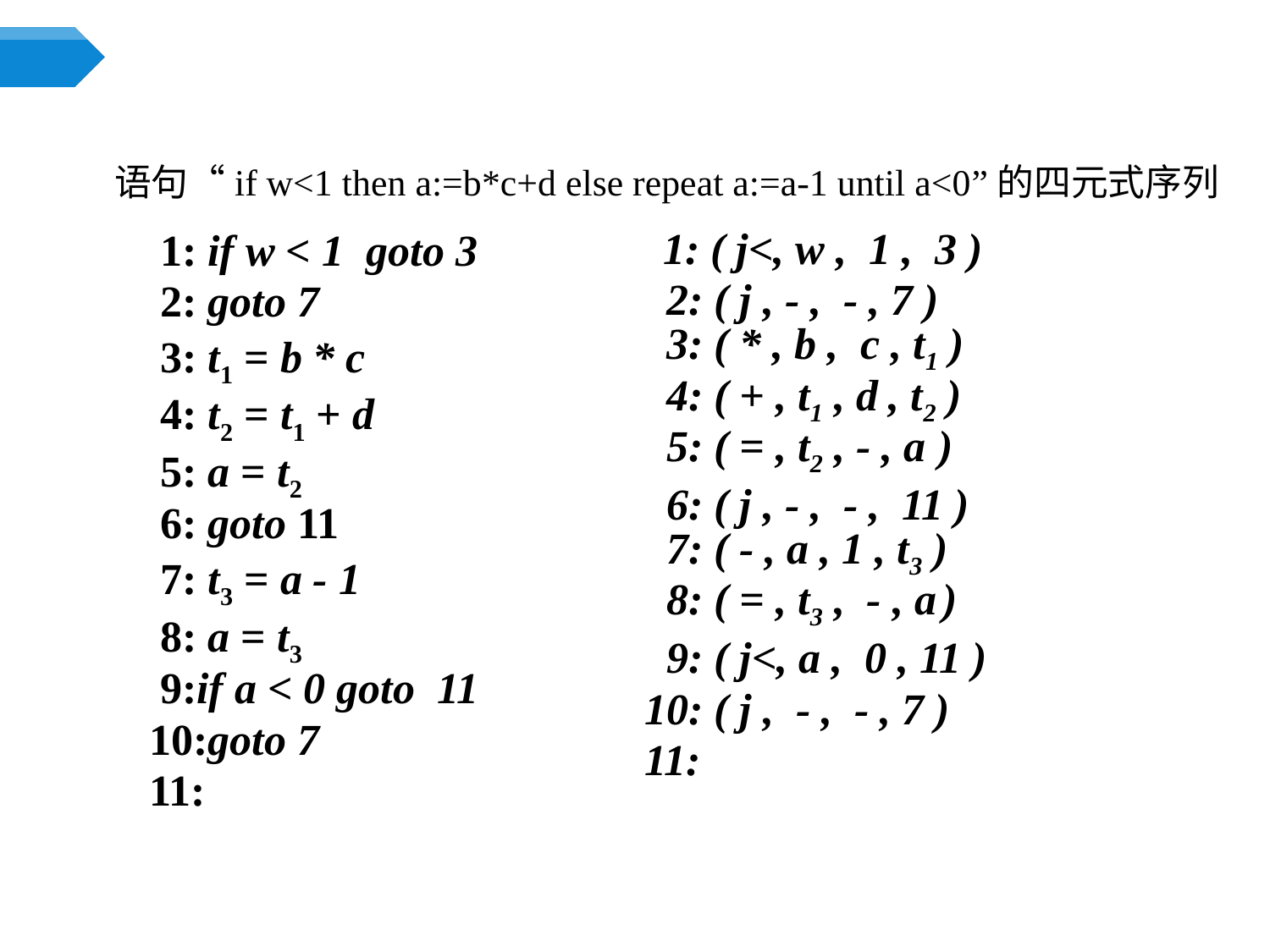

# 语句“if w<1 then a:=b*c+d else repeat a:=a-1 until a<0”的四元式序列
 1: if w < 1  goto 3
 2: goto 7
 3: t1 = b * c
 4: t2 = t1 + d
 5: a = t2
 6: goto 11
 7: t3 = a - 1
 8: a = t3
 9:if a < 0 goto  11
10:goto 7
11:
  1: ( j<, w ,  1 ,  3 )
  2: ( j , - ,  - , 7 )
  3: ( * , b ,  c , t1 )
  4: ( + , t1 , d , t2 )
  5: ( = , t2 , - , a  )
  6: ( j , - ,  - ,  11 )
  7: ( - , a , 1 , t3 )
  8: ( = , t3 ,  - , a )
  9: ( j<, a ,  0 , 11 )
10: ( j ,  - ,  - , 7 )
11: